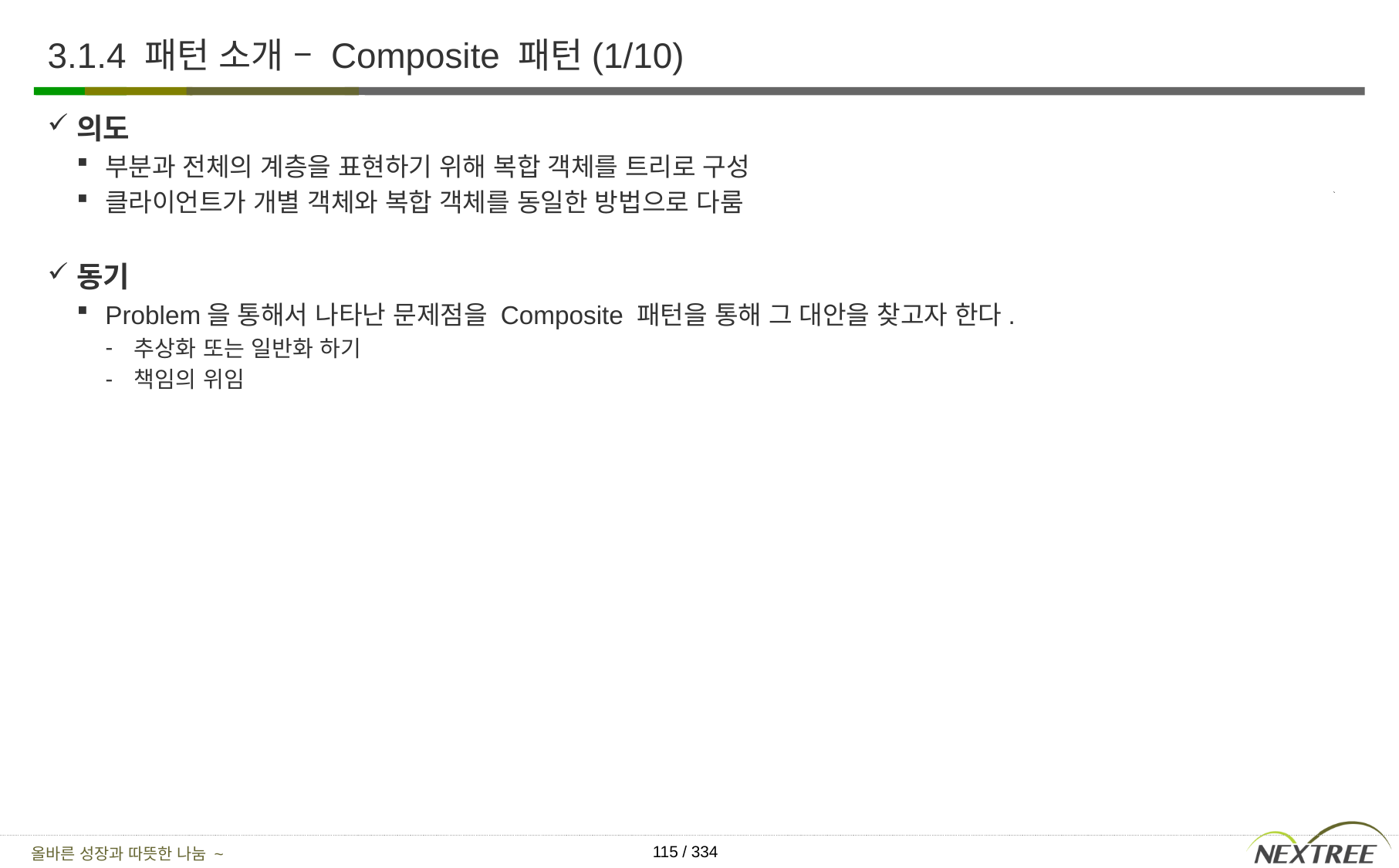

# 3.1.4 패턴 소개 – Composite 패턴(1/10)
의도
부분과 전체의 계층을 표현하기 위해 복합 객체를 트리로 구성
클라이언트가 개별 객체와 복합 객체를 동일한 방법으로 다룸

동기
Problem을 통해서 나타난 문제점을 Composite 패턴을 통해 그 대안을 찾고자 한다.
추상화 또는 일반화 하기
책임의 위임